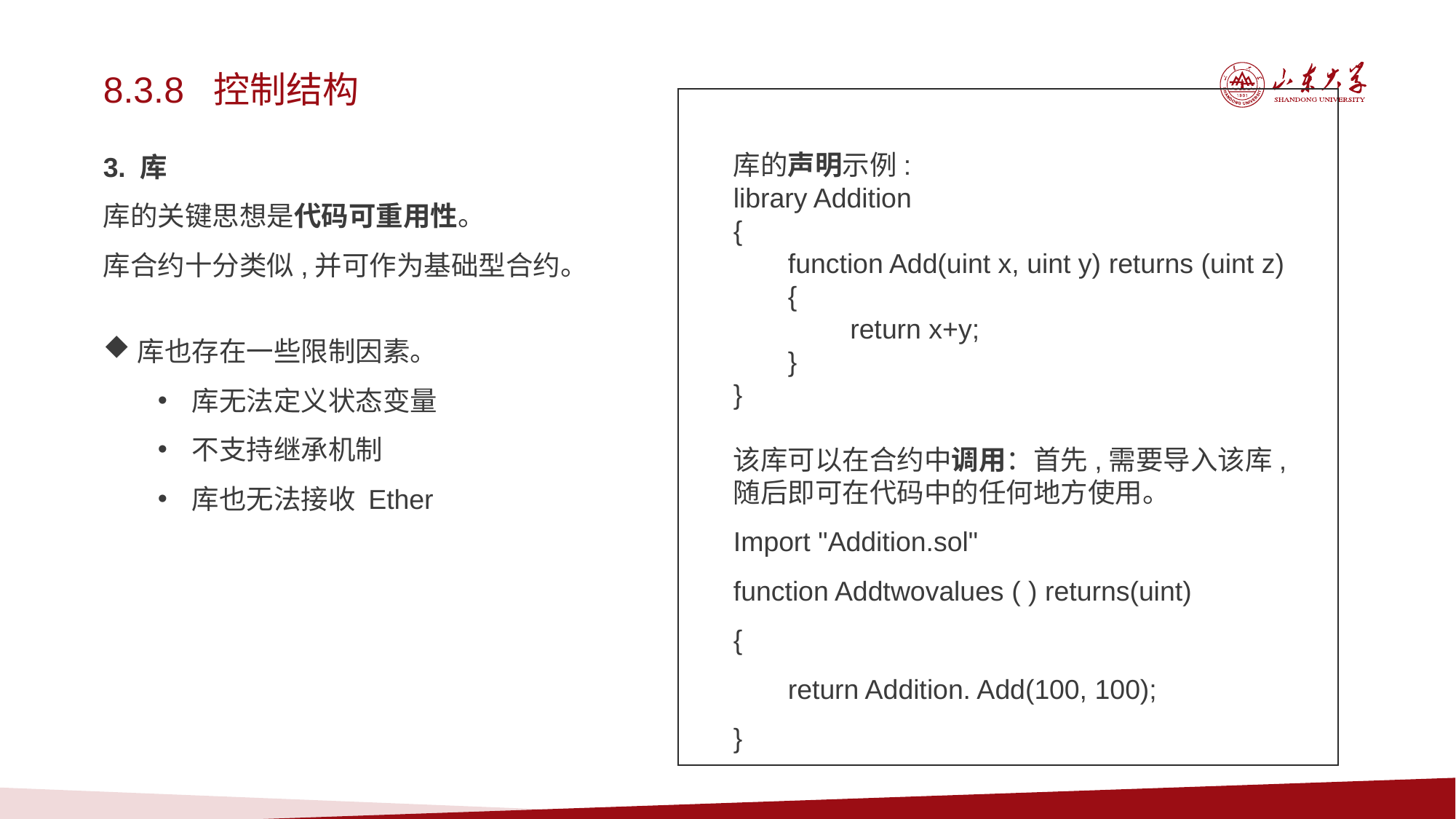

8.3.8  控制结构

库的声明示例:
library Addition
{
function Add(uint x, uint y) returns (uint z)
{
 return x+y;
}
}

该库可以在合约中调用：首先,需要导入该库,随后即可在代码中的任何地方使用。
Import "Addition.sol"
function Addtwovalues ( ) returns(uint)
{
return Addition. Add(100, 100);
}
3. 库
库的关键思想是代码可重用性。
库合约十分类似,并可作为基础型合约。

库也存在一些限制因素。
库无法定义状态变量
不支持继承机制
库也无法接收 Ether